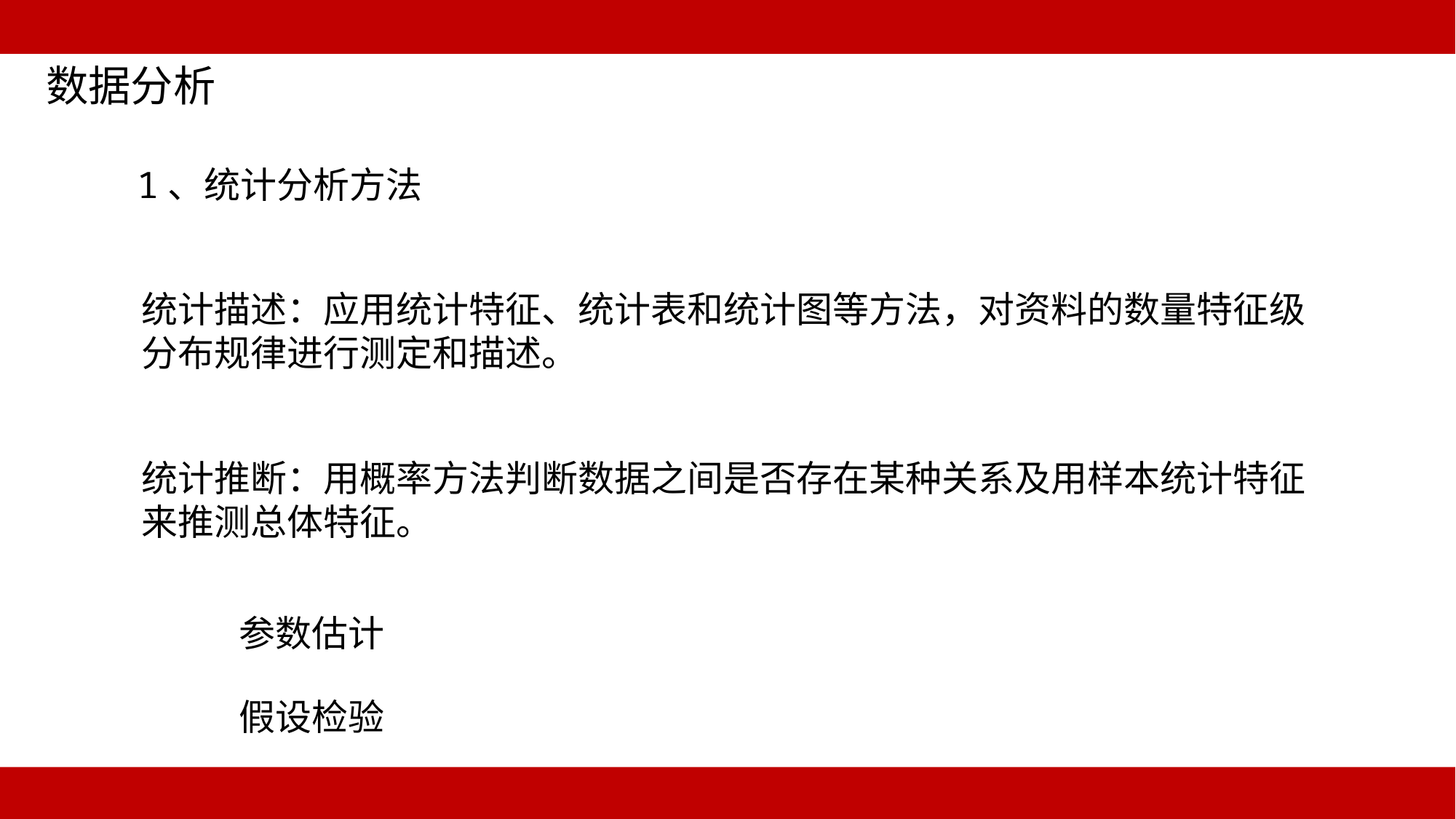

数据分析
1、统计分析方法
统计描述：应用统计特征、统计表和统计图等方法，对资料的数量特征级分布规律进行测定和描述。
统计推断：用概率方法判断数据之间是否存在某种关系及用样本统计特征来推测总体特征。
参数估计
假设检验